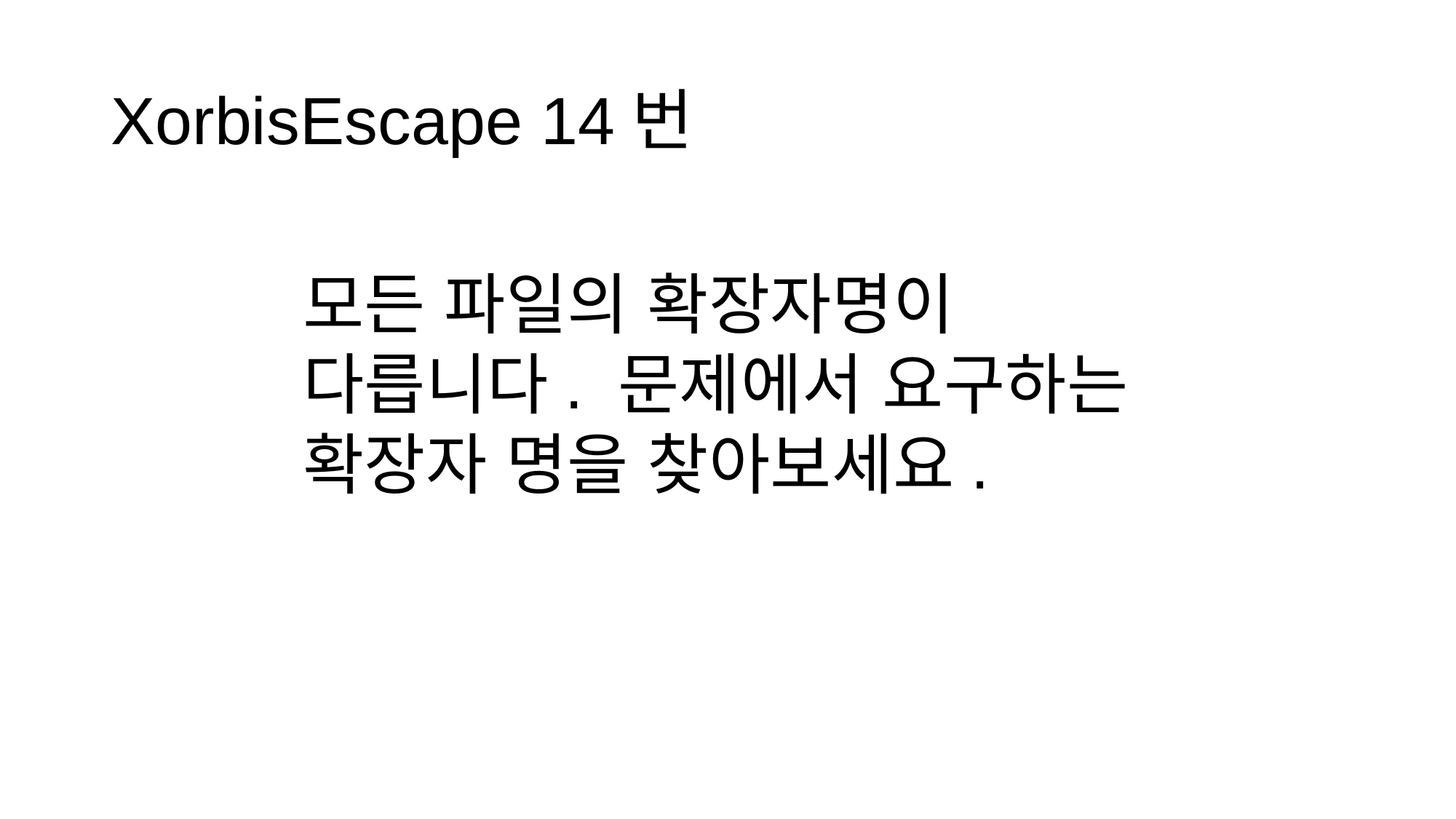

# XorbisEscape 14번
모든 파일의 확장자명이 다릅니다. 문제에서 요구하는 확장자 명을 찾아보세요.